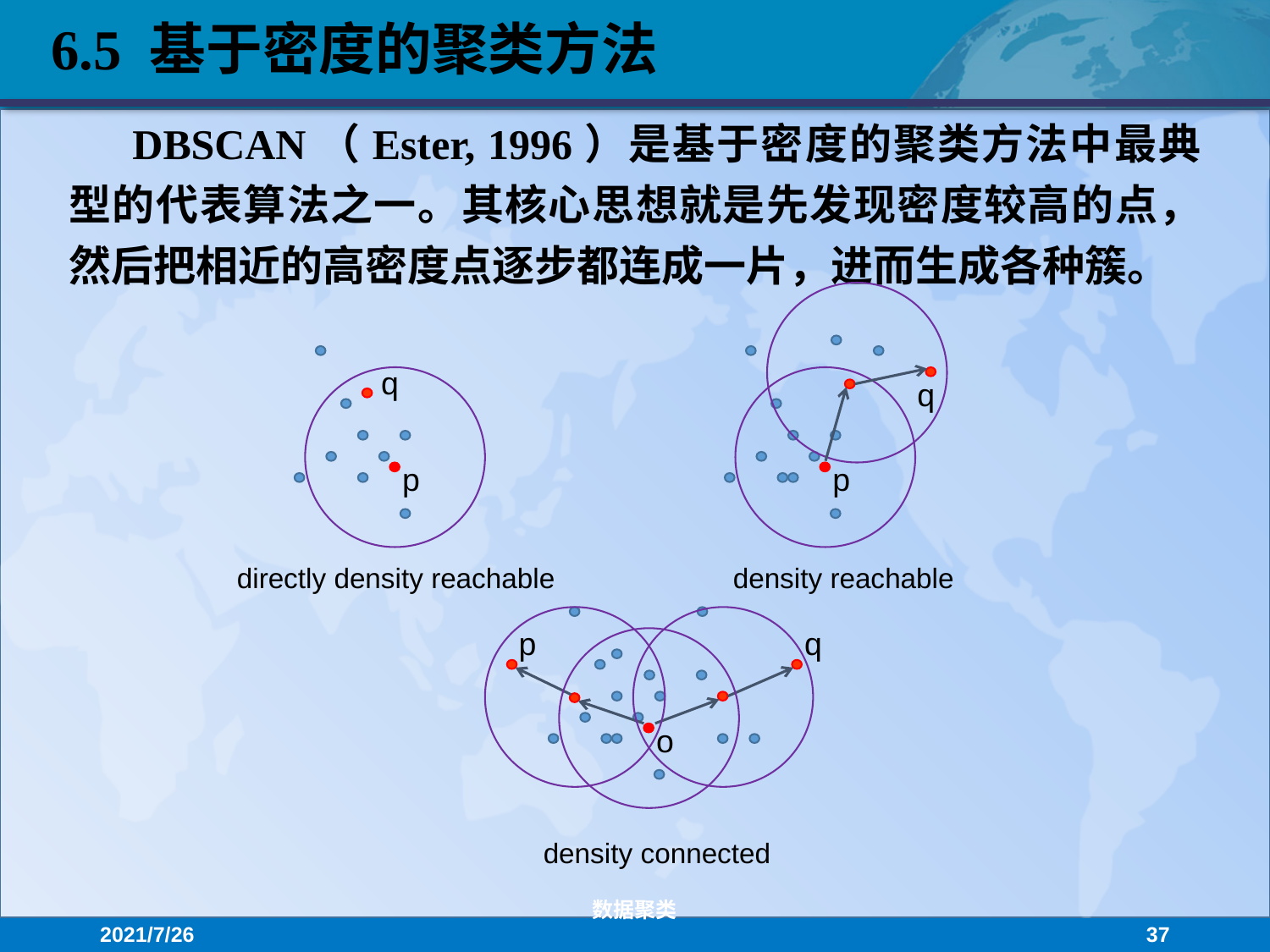

6.5 基于密度的聚类方法
DBSCAN（Ester, 1996）是基于密度的聚类方法中最典型的代表算法之一。其核心思想就是先发现密度较高的点，然后把相近的高密度点逐步都连成一片，进而生成各种簇。

q

q

p
p

directly density reachable
density reachable

p
q

o

density connected
数据聚类
2021/7/26
37